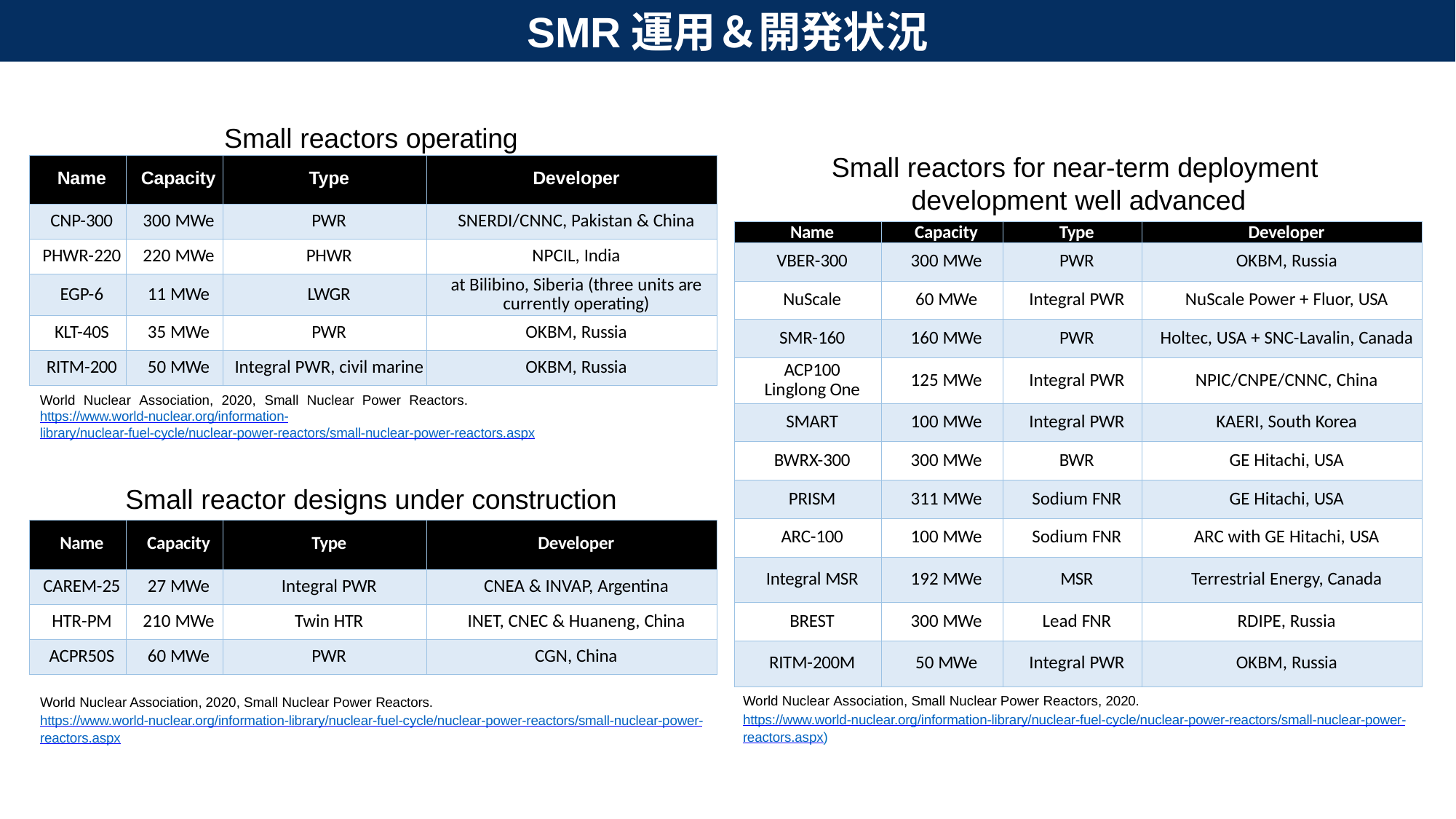

SMR運用＆開発状況
Small reactors operating
Small reactors for near-term deployment
development well advanced
| Name | Capacity | Type | Developer |
| --- | --- | --- | --- |
| CNP-300 | 300 MWe | PWR | SNERDI/CNNC, Pakistan & China |
| PHWR-220 | 220 MWe | PHWR | NPCIL, India |
| EGP-6 | 11 MWe | LWGR | at Bilibino, Siberia (three units are currently operating) |
| KLT-40S | 35 MWe | PWR | OKBM, Russia |
| RITM-200 | 50 MWe | Integral PWR, civil marine | OKBM, Russia |
| Name | Capacity | Type | Developer |
| --- | --- | --- | --- |
| VBER-300 | 300 MWe | PWR | OKBM, Russia |
| NuScale | 60 MWe | Integral PWR | NuScale Power + Fluor, USA |
| SMR-160 | 160 MWe | PWR | Holtec, USA + SNC-Lavalin, Canada |
| ACP100 Linglong One | 125 MWe | Integral PWR | NPIC/CNPE/CNNC, China |
| SMART | 100 MWe | Integral PWR | KAERI, South Korea |
| BWRX-300 | 300 MWe | BWR | GE Hitachi, USA |
| PRISM | 311 MWe | Sodium FNR | GE Hitachi, USA |
| ARC-100 | 100 MWe | Sodium FNR | ARC with GE Hitachi, USA |
| Integral MSR | 192 MWe | MSR | Terrestrial Energy, Canada |
| BREST | 300 MWe | Lead FNR | RDIPE, Russia |
| RITM-200M | 50 MWe | Integral PWR | OKBM, Russia |
World Nuclear Association, 2020, Small Nuclear Power Reactors. https://www.world-nuclear.org/information- library/nuclear-fuel-cycle/nuclear-power-reactors/small-nuclear-power-reactors.aspx
Small reactor designs under construction
| Name | Capacity | Type | Developer |
| --- | --- | --- | --- |
| CAREM-25 | 27 MWe | Integral PWR | CNEA & INVAP, Argentina |
| HTR-PM | 210 MWe | Twin HTR | INET, CNEC & Huaneng, China |
| ACPR50S | 60 MWe | PWR | CGN, China |
World Nuclear Association, 2020, Small Nuclear Power Reactors.
https://www.world-nuclear.org/information-library/nuclear-fuel-cycle/nuclear-power-reactors/small-nuclear-power- reactors.aspx
World Nuclear Association, Small Nuclear Power Reactors, 2020.
https://www.world-nuclear.org/information-library/nuclear-fuel-cycle/nuclear-power-reactors/small-nuclear-power- reactors.aspx)